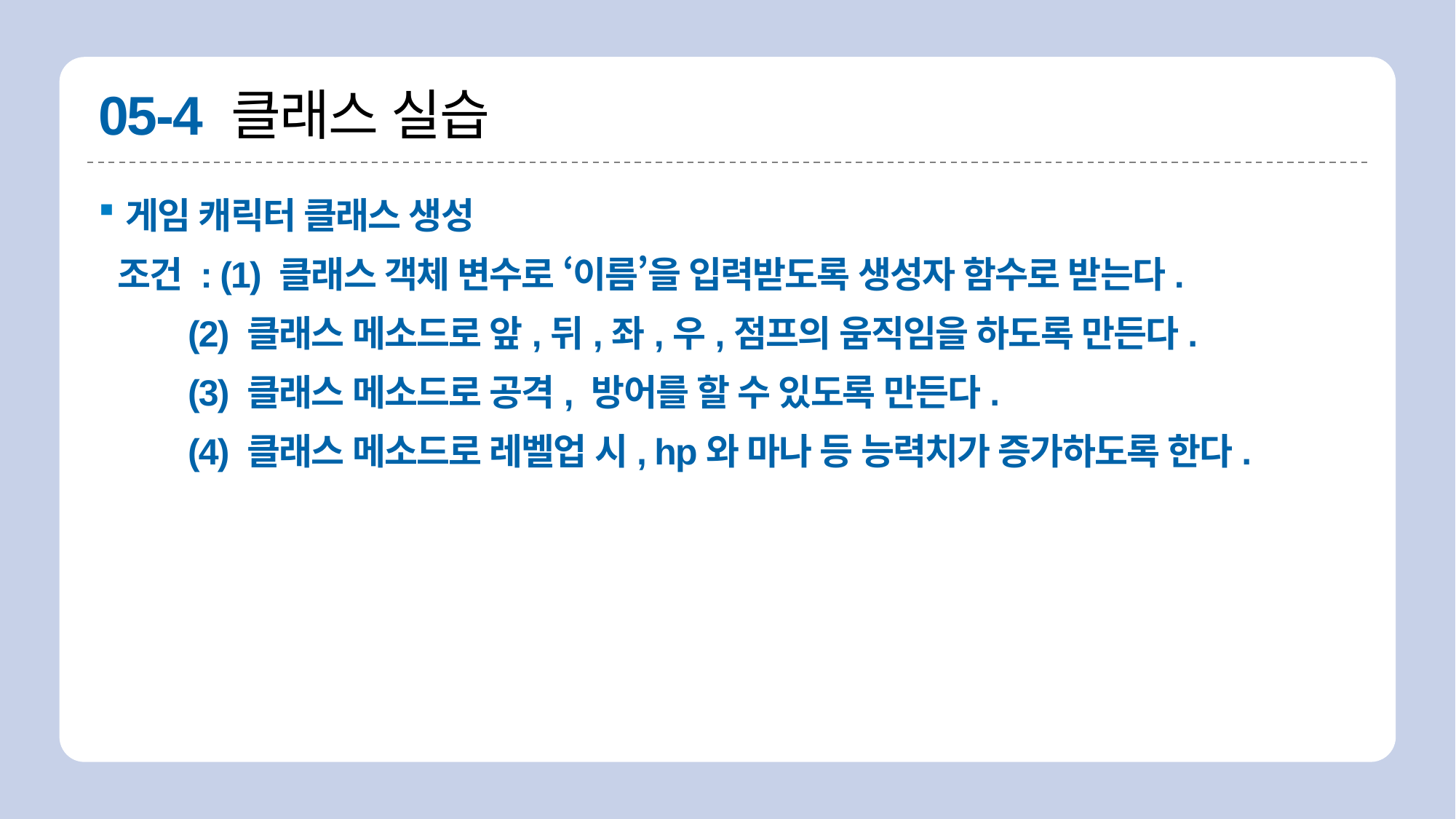

# 05-4 클래스 실습
게임 캐릭터 클래스 생성
 조건 : (1) 클래스 객체 변수로 ‘이름’을 입력받도록 생성자 함수로 받는다.
          (2) 클래스 메소드로 앞,뒤,좌,우,점프의 움직임을 하도록 만든다.
          (3) 클래스 메소드로 공격, 방어를 할 수 있도록 만든다.
          (4) 클래스 메소드로 레벨업 시, hp와 마나 등 능력치가 증가하도록 한다.